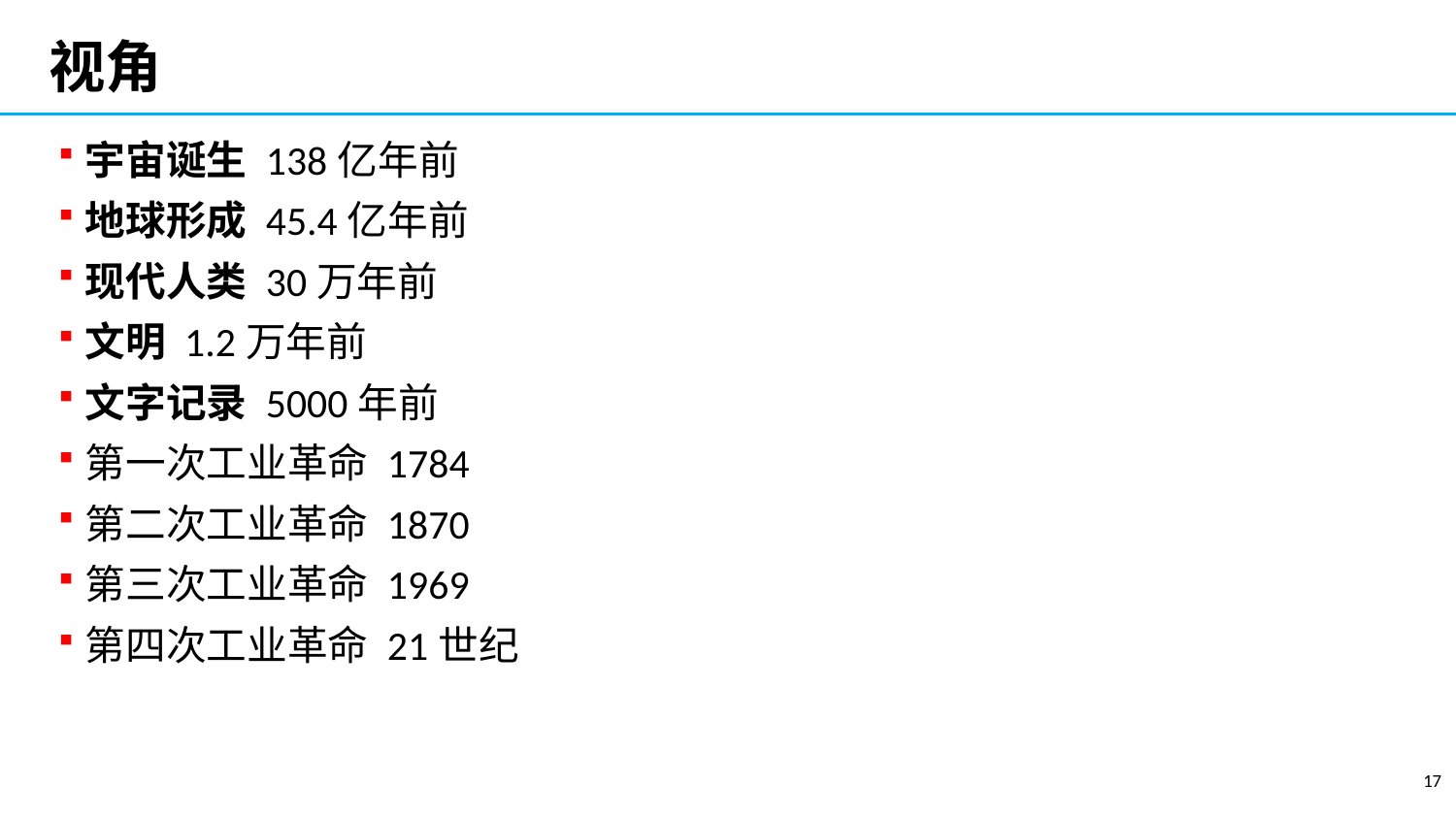

# 视角
宇宙诞生 138亿年前
地球形成 45.4亿年前
现代人类 30万年前
文明 1.2万年前
文字记录 5000年前
第一次工业革命 1784
第二次工业革命 1870
第三次工业革命 1969
第四次工业革命 21世纪
17